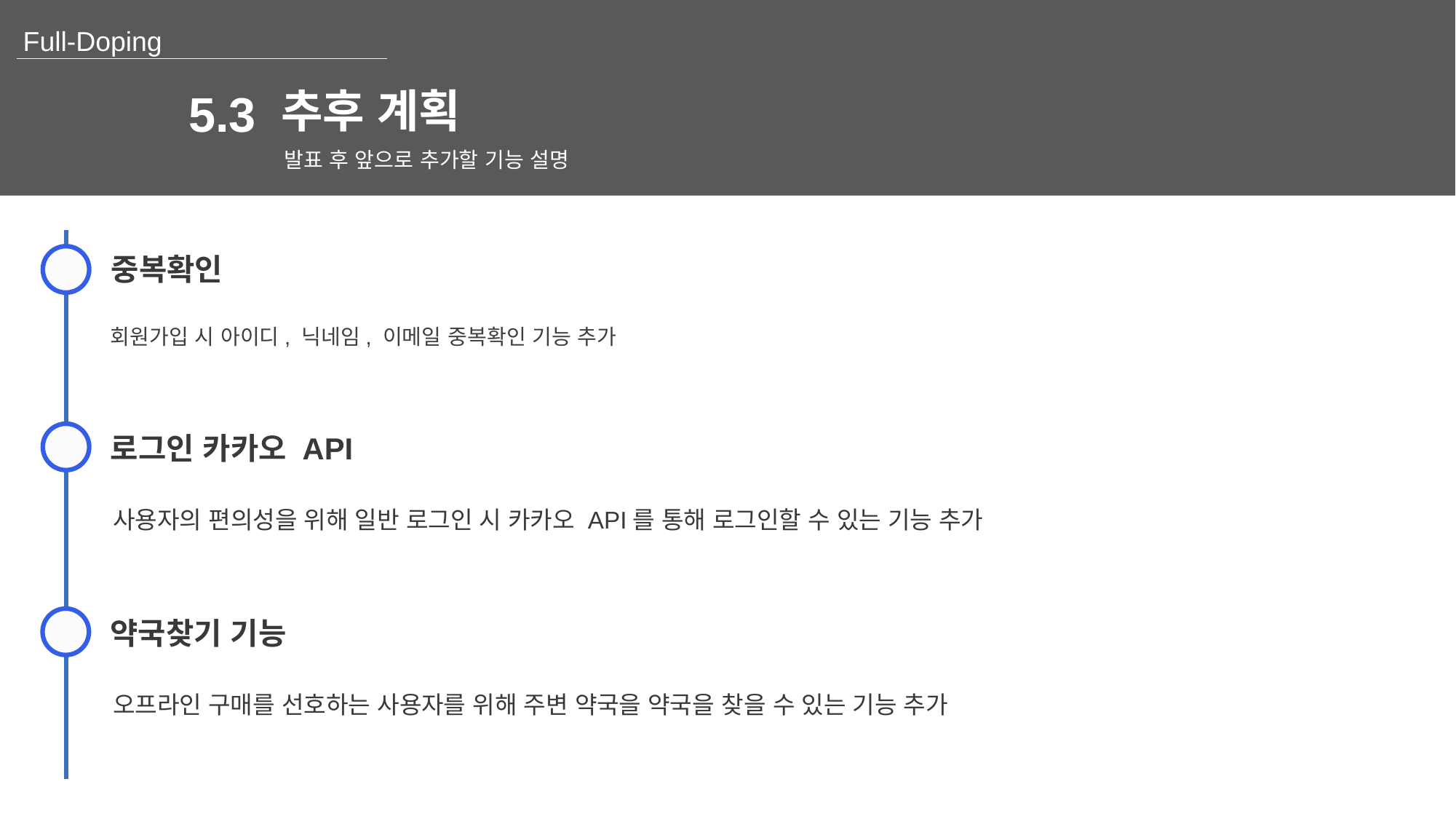

추후 계획
5.3
발표 후 앞으로 추가할 기능 설명
중복확인

회원가입 시 아이디, 닉네임, 이메일 중복확인 기능 추가

로그인 카카오 API
사용자의 편의성을 위해 일반 로그인 시 카카오 API를 통해 로그인할 수 있는 기능 추가

약국찾기 기능
오프라인 구매를 선호하는 사용자를 위해 주변 약국을 약국을 찾을 수 있는 기능 추가